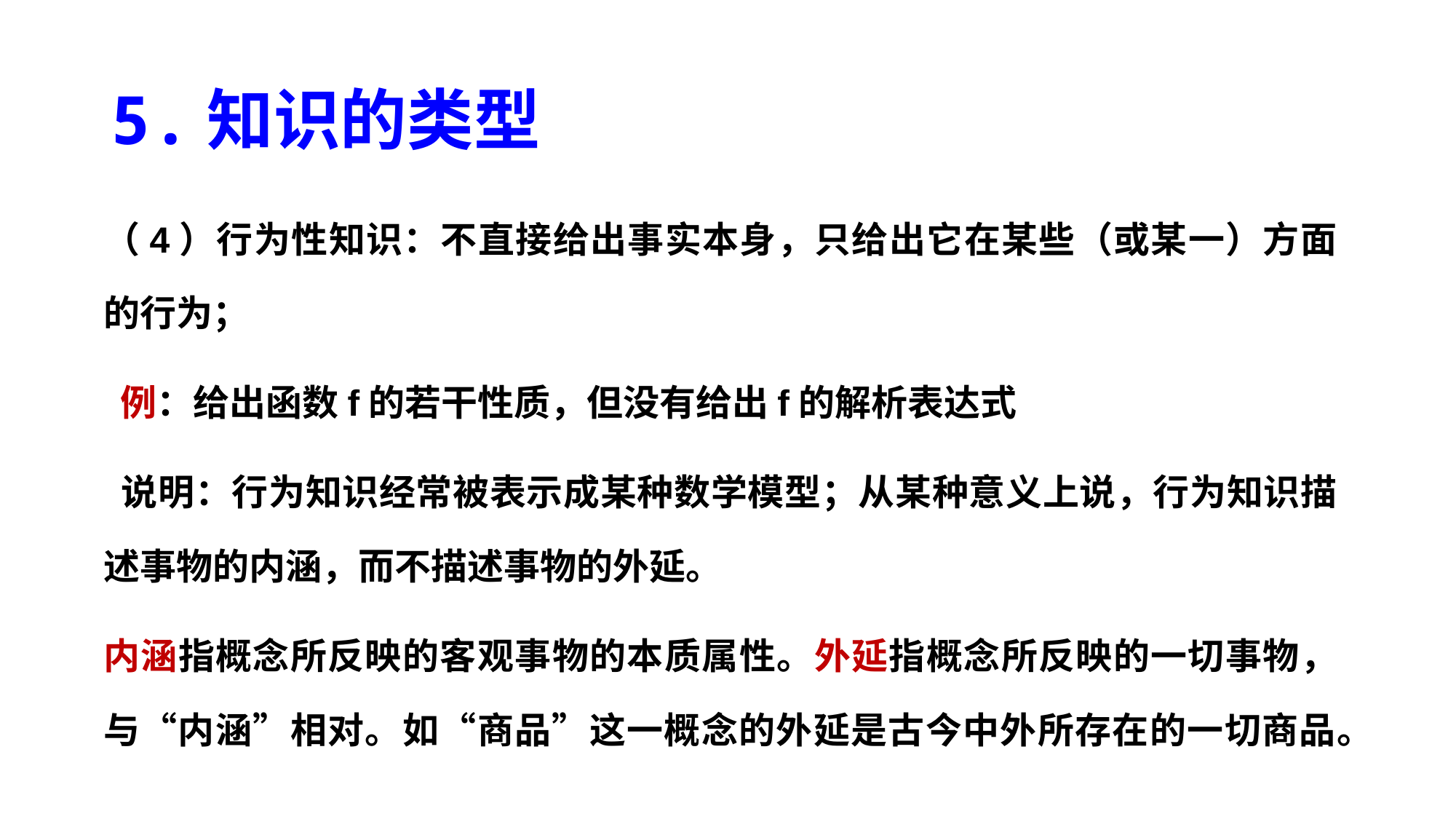

# 5.知识的类型

（4）行为性知识：不直接给出事实本身，只给出它在某些（或某一）方面的行为；
 例：给出函数f的若干性质，但没有给出f的解析表达式
 说明：行为知识经常被表示成某种数学模型；从某种意义上说，行为知识描述事物的内涵，而不描述事物的外延。
内涵指概念所反映的客观事物的本质属性。外延指概念所反映的一切事物，与“内涵”相对。如“商品”这一概念的外延是古今中外所存在的一切商品。